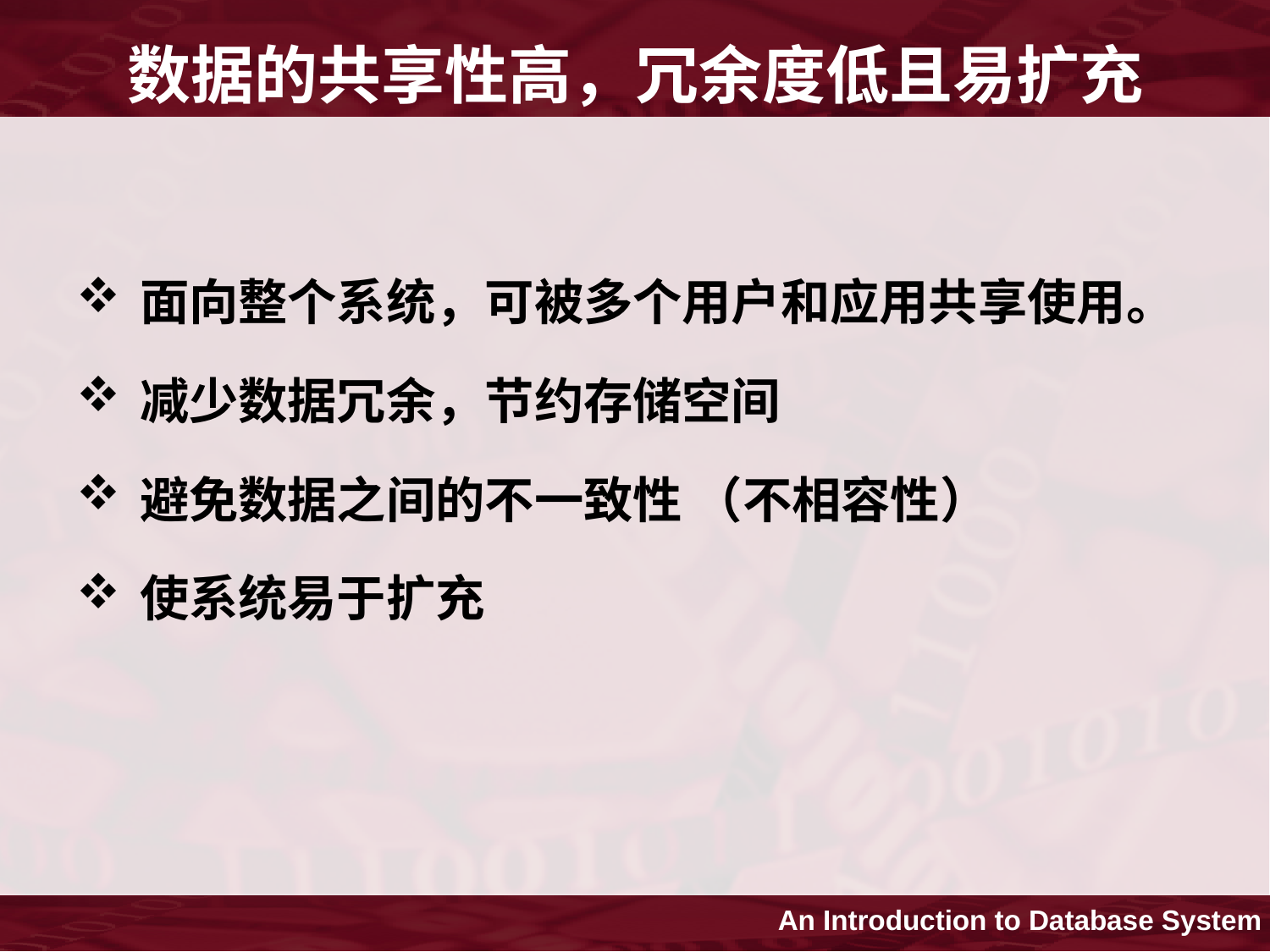

# 数据的共享性高，冗余度低且易扩充
面向整个系统，可被多个用户和应用共享使用。
减少数据冗余，节约存储空间
避免数据之间的不一致性 （不相容性）
使系统易于扩充